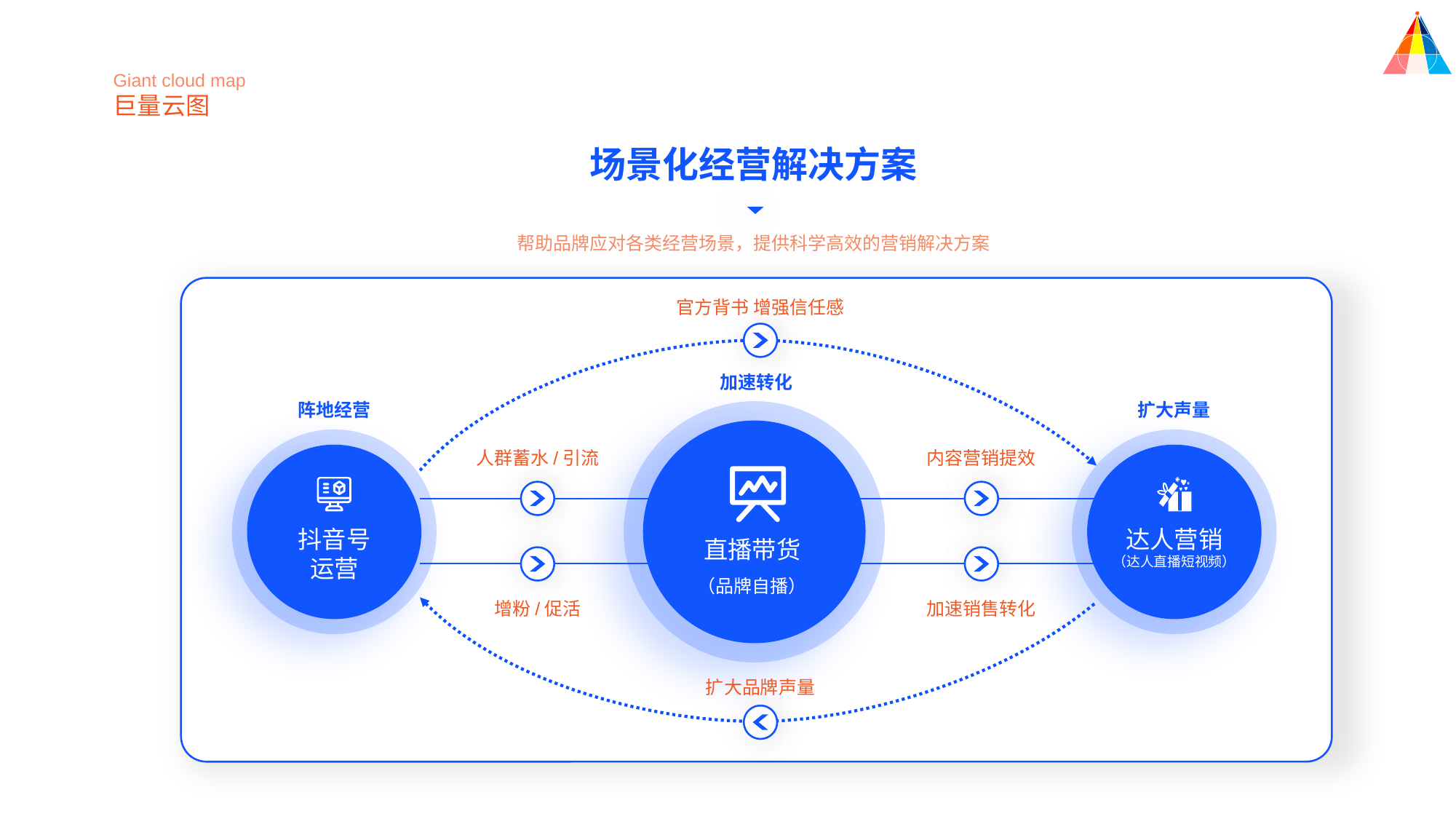

Giant cloud map
巨量云图
场景化经营解决方案

帮助品牌应对各类经营场景，提供科学高效的营销解决方案

官方背书 增强信任感

加速转化
阵地经营
扩大声量

人群蓄水/引流
内容营销提效

直播带货
（品牌自播）
抖音号
运营
达人营销
（达人直播短视频）

增粉/促活
加速销售转化

扩大品牌声量